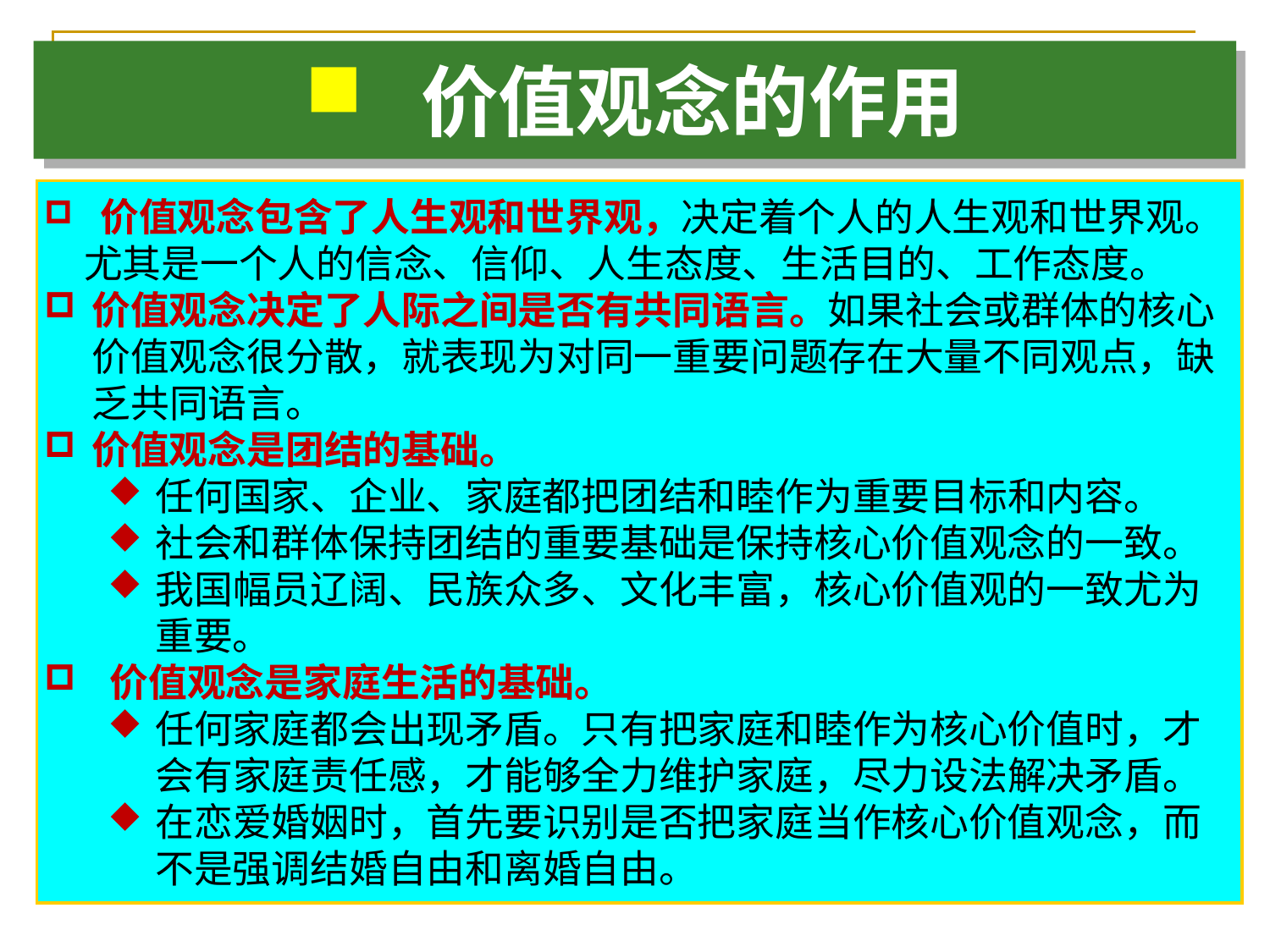

价值观念的作用
 价值观念包含了人生观和世界观，决定着个人的人生观和世界观。尤其是一个人的信念、信仰、人生态度、生活目的、工作态度。
价值观念决定了人际之间是否有共同语言。如果社会或群体的核心价值观念很分散，就表现为对同一重要问题存在大量不同观点，缺乏共同语言。
价值观念是团结的基础。
任何国家、企业、家庭都把团结和睦作为重要目标和内容。
社会和群体保持团结的重要基础是保持核心价值观念的一致。
我国幅员辽阔、民族众多、文化丰富，核心价值观的一致尤为重要。
 价值观念是家庭生活的基础。
任何家庭都会出现矛盾。只有把家庭和睦作为核心价值时，才会有家庭责任感，才能够全力维护家庭，尽力设法解决矛盾。
在恋爱婚姻时，首先要识别是否把家庭当作核心价值观念，而不是强调结婚自由和离婚自由。
8